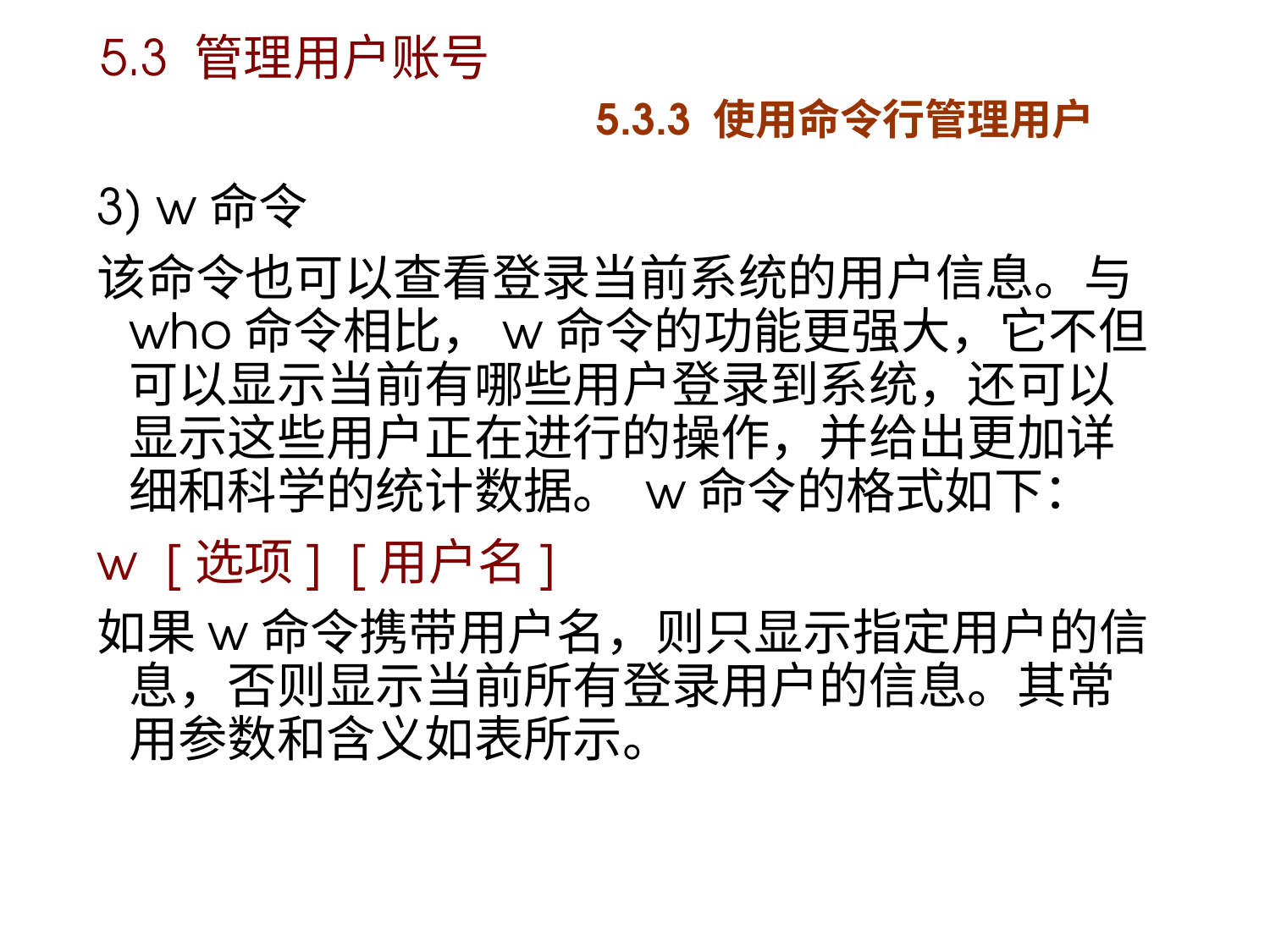

# 5.3 管理用户账号 5.3.3 使用命令行管理用户
3) w命令
该命令也可以查看登录当前系统的用户信息。与who命令相比，w命令的功能更强大，它不但可以显示当前有哪些用户登录到系统，还可以显示这些用户正在进行的操作，并给出更加详细和科学的统计数据。 w命令的格式如下：
w  [选项]  [用户名]
如果w命令携带用户名，则只显示指定用户的信息，否则显示当前所有登录用户的信息。其常用参数和含义如表所示。